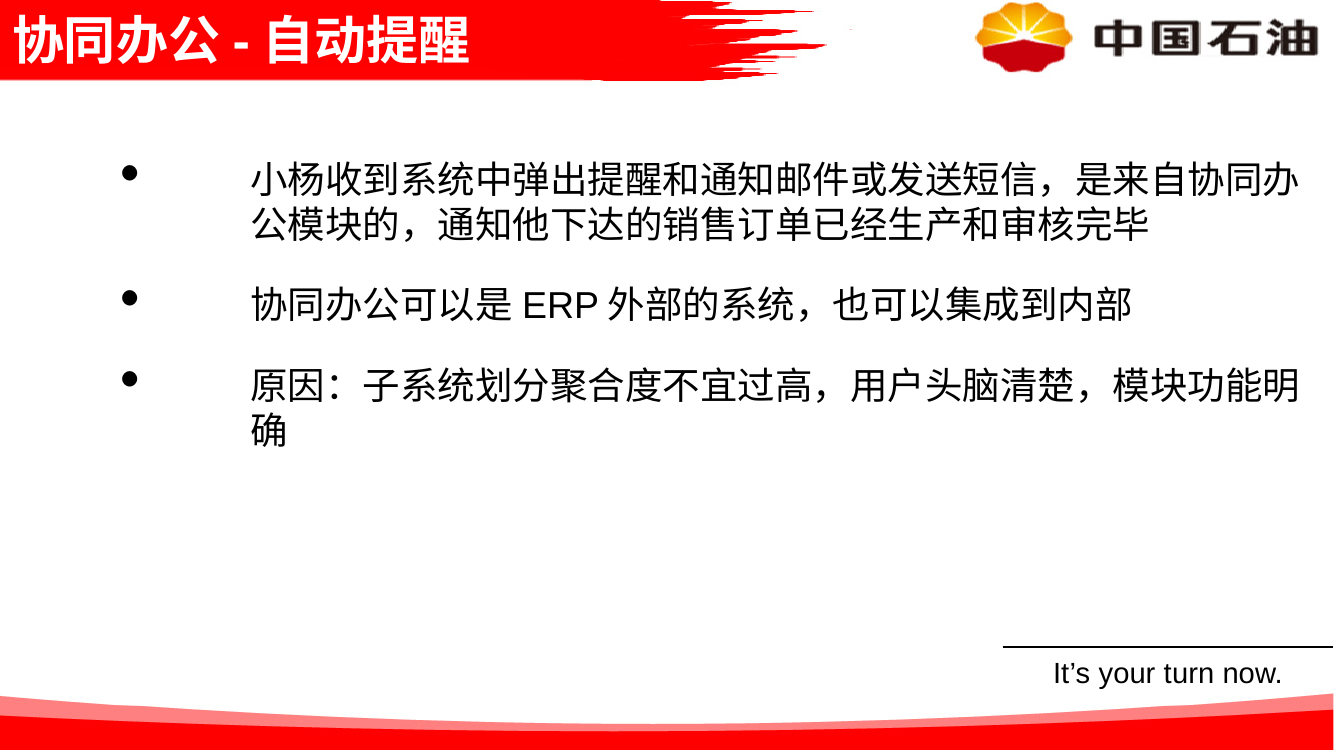

# 协同办公-自动提醒
小杨收到系统中弹出提醒和通知邮件或发送短信，是来自协同办公模块的，通知他下达的销售订单已经生产和审核完毕
协同办公可以是ERP外部的系统，也可以集成到内部
原因：子系统划分聚合度不宜过高，用户头脑清楚，模块功能明确
It’s your turn now.